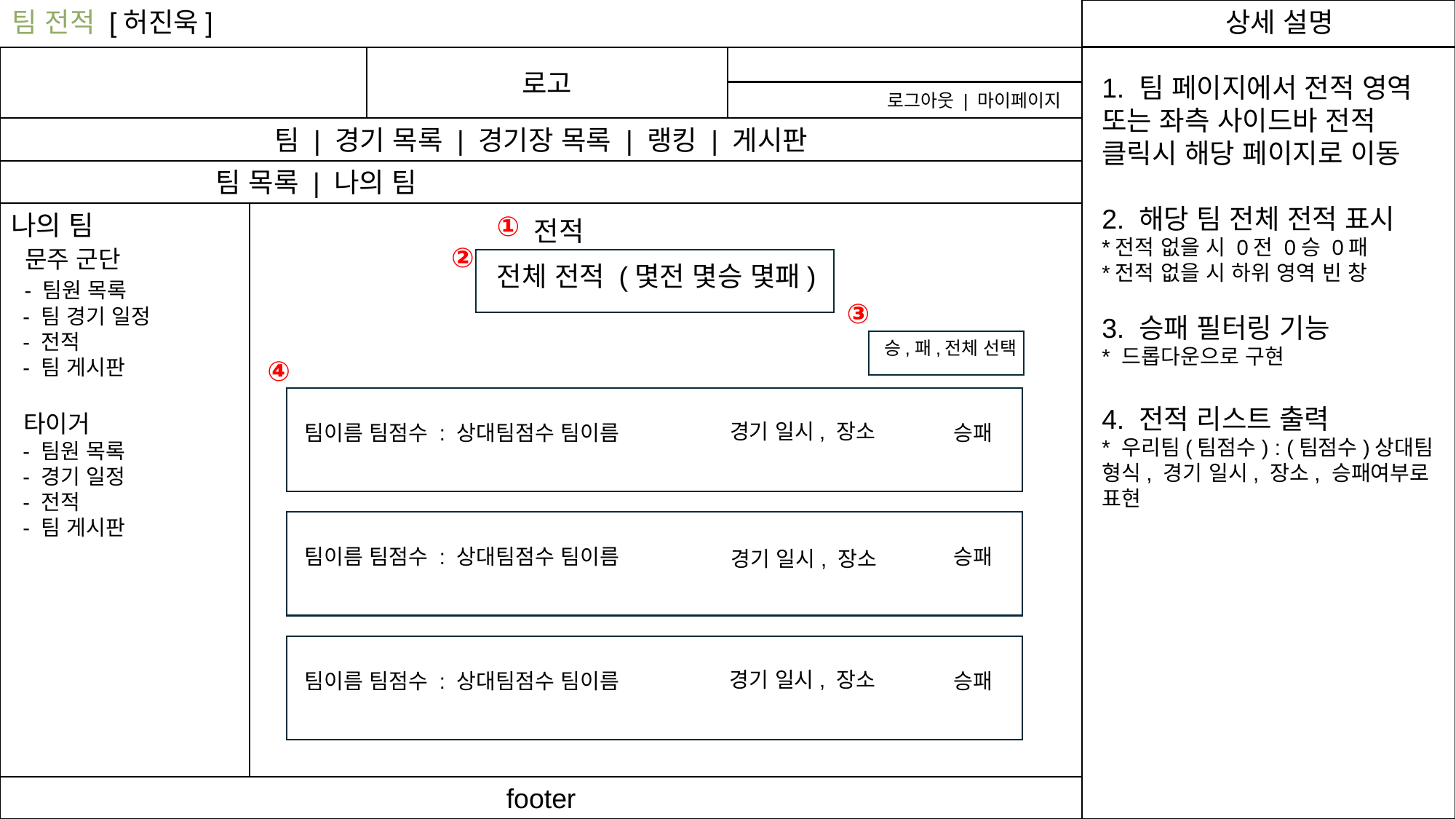

팀 전적 [허진욱]

상세 설명

로고

1. 팀 페이지에서 전적 영역 또는 좌측 사이드바 전적 클릭시 해당 페이지로 이동

2. 해당 팀 전체 전적 표시
*전적 없을 시 0전 0승 0패
*전적 없을 시 하위 영역 빈 창

3. 승패 필터링 기능
* 드롭다운으로 구현

4. 전적 리스트 출력
* 우리팀(팀점수) : (팀점수)상대팀 형식, 경기 일시, 장소, 승패여부로 표현
로그아웃 | 마이페이지
팀 | 경기 목록 | 경기장 목록 | 랭킹 | 게시판

                          팀 목록 | 나의 팀
나의 팀
 문주 군단
  - 팀원 목록
  - 팀 경기 일정
  - 전적
  - 팀 게시판

 타이거
  - 팀원 목록
  - 경기 일정
  - 전적
  - 팀 게시판
①
전적
②

전체 전적 (몇전 몇승 몇패)
③

승,패,전체 선택

경기 일시, 장소
팀이름 팀점수 : 상대팀점수 팀이름
승패

팀이름 팀점수 : 상대팀점수 팀이름
승패
경기 일시, 장소

경기 일시, 장소
팀이름 팀점수 : 상대팀점수 팀이름
승패
④
footer